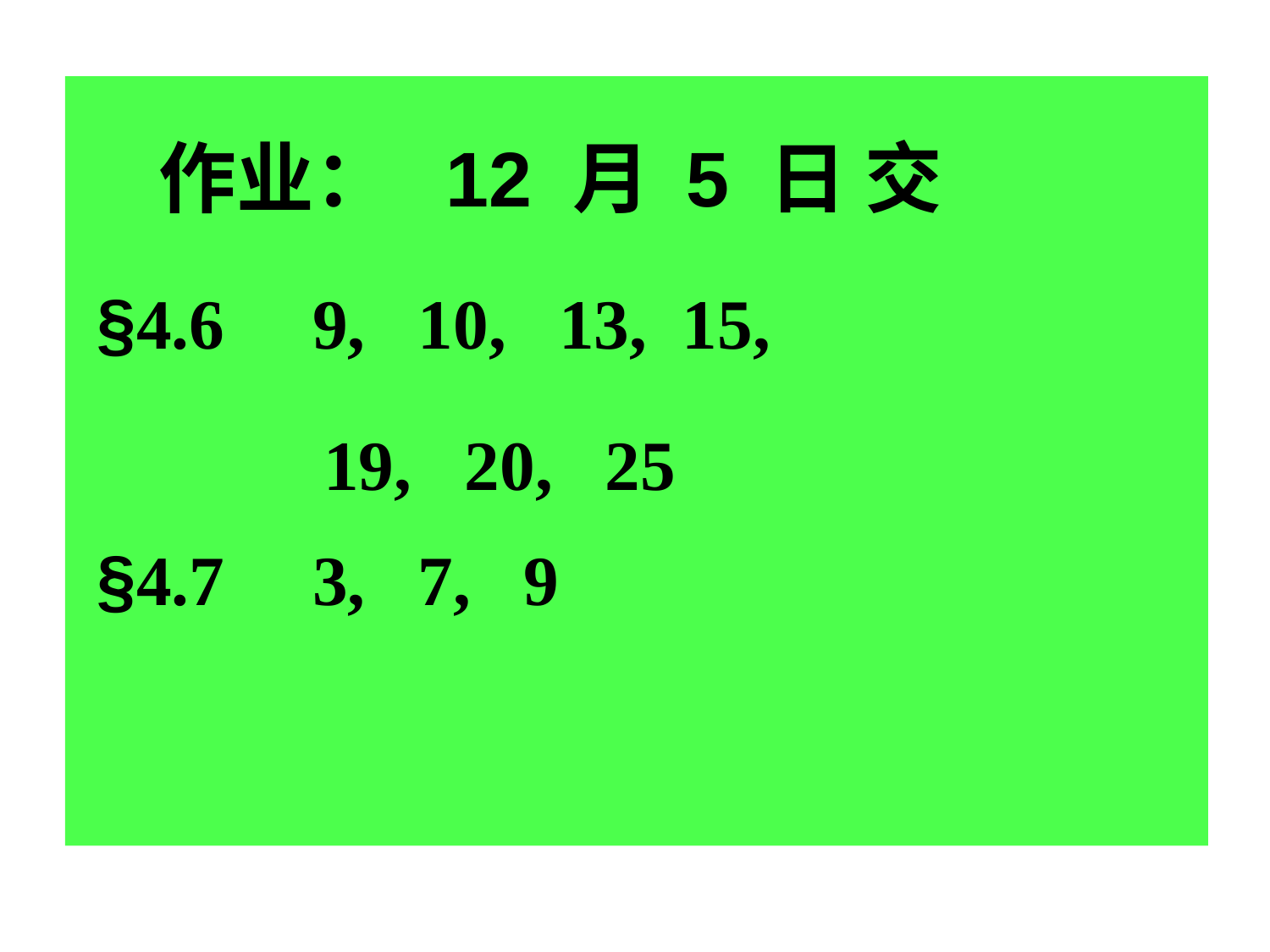

作业：  12 月 5 日 交
 §4.6     9,   10,   13,  15,
              19,   20,   25
 §4.7     3,   7,   9